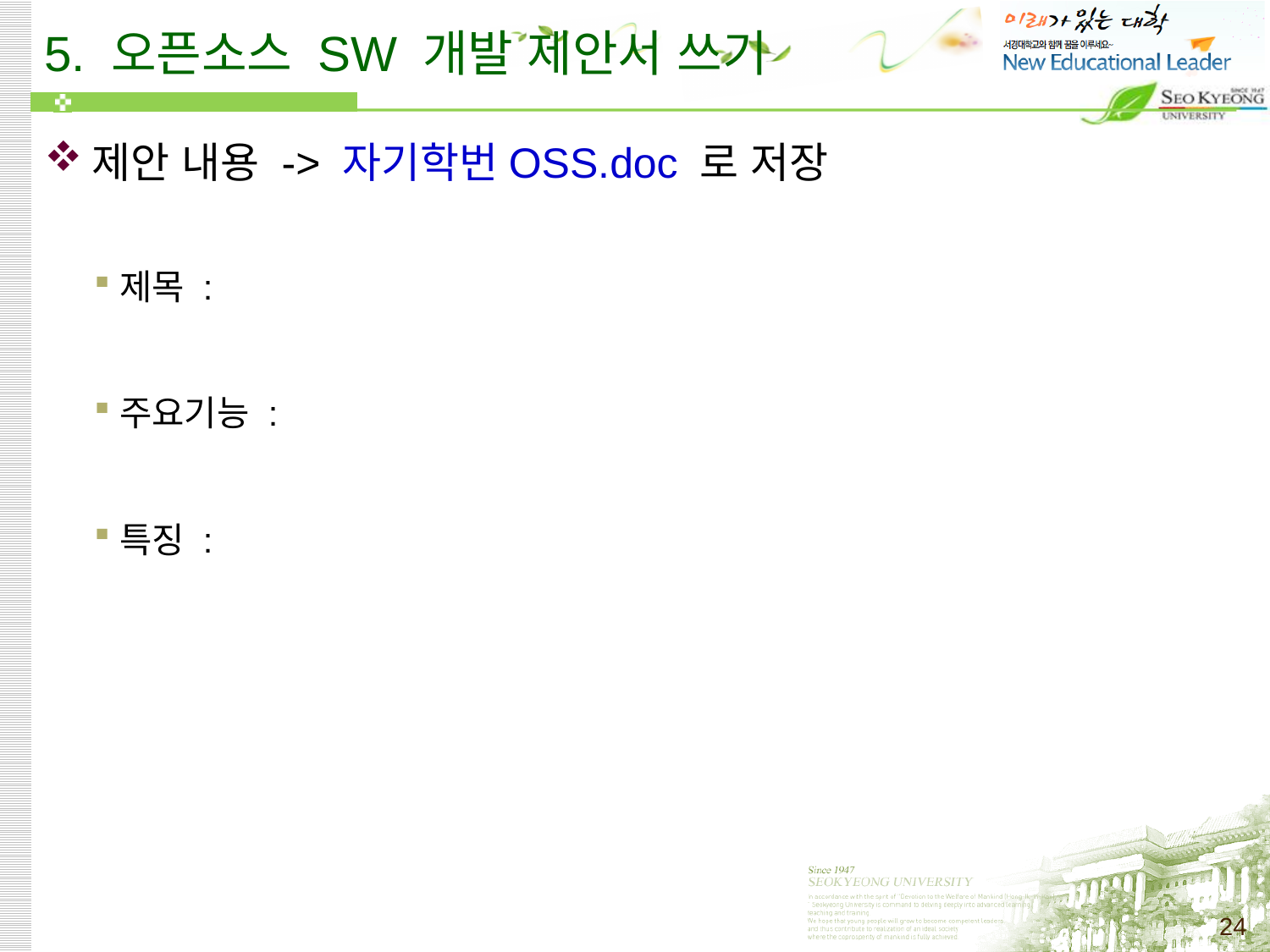

# 5. 오픈소스 SW 개발 제안서 쓰기
제안 내용 -> 자기학번OSS.doc 로 저장

제목 :

주요기능 :

특징 :